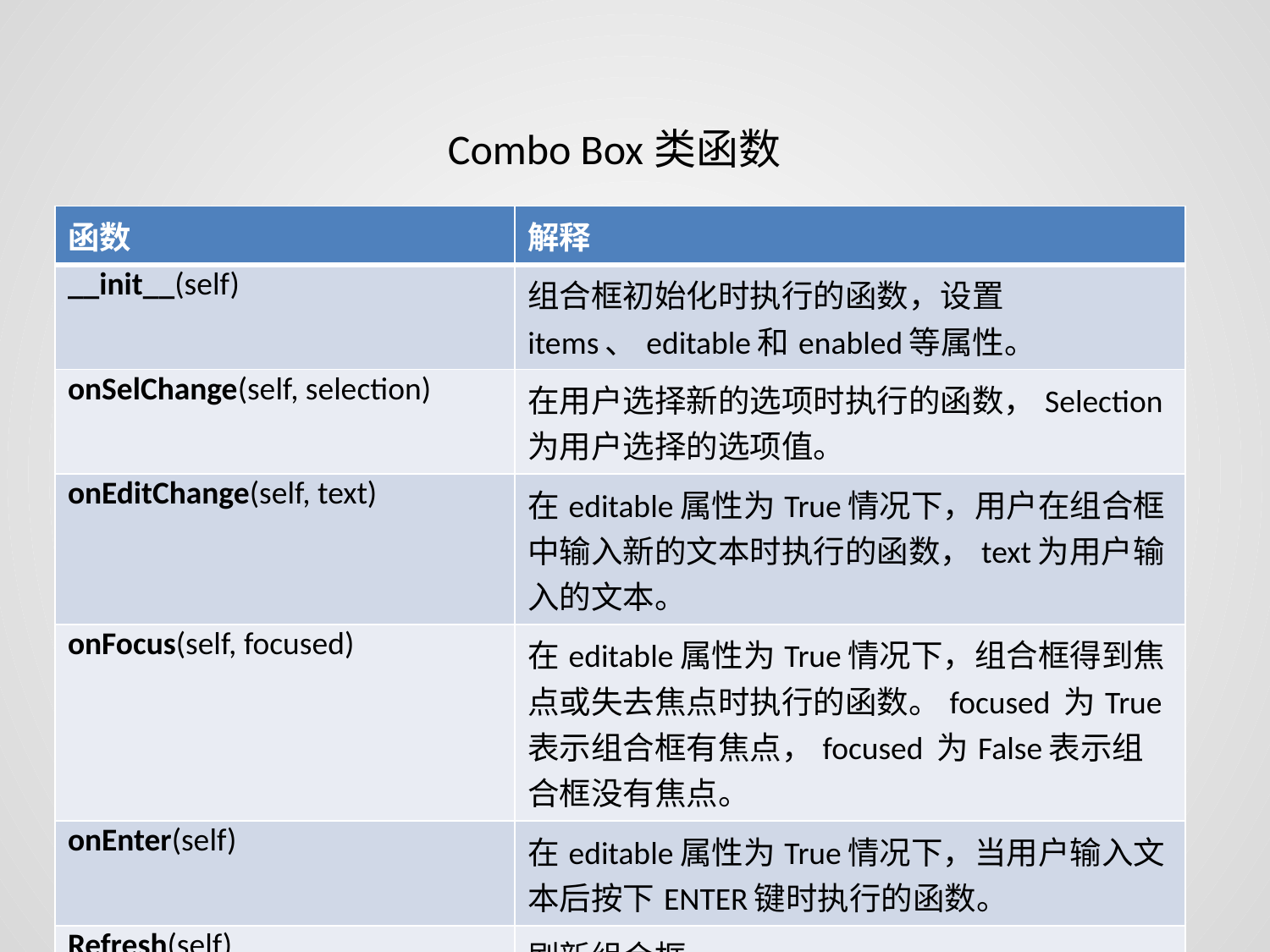

Combo Box类函数
| 函数 | 解释 |
| --- | --- |
| \_\_init\_\_(self) | 组合框初始化时执行的函数，设置items、editable和enabled等属性。 |
| onSelChange(self, selection) | 在用户选择新的选项时执行的函数，Selection为用户选择的选项值。 |
| onEditChange(self, text) | 在editable属性为True情况下，用户在组合框中输入新的文本时执行的函数，text为用户输入的文本。 |
| onFocus(self, focused) | 在editable属性为True情况下，组合框得到焦点或失去焦点时执行的函数。focused 为True表示组合框有焦点，focused 为False表示组合框没有焦点。 |
| onEnter(self) | 在editable属性为True情况下，当用户输入文本后按下ENTER键时执行的函数。 |
| Refresh(self) | 刷新组合框。 |